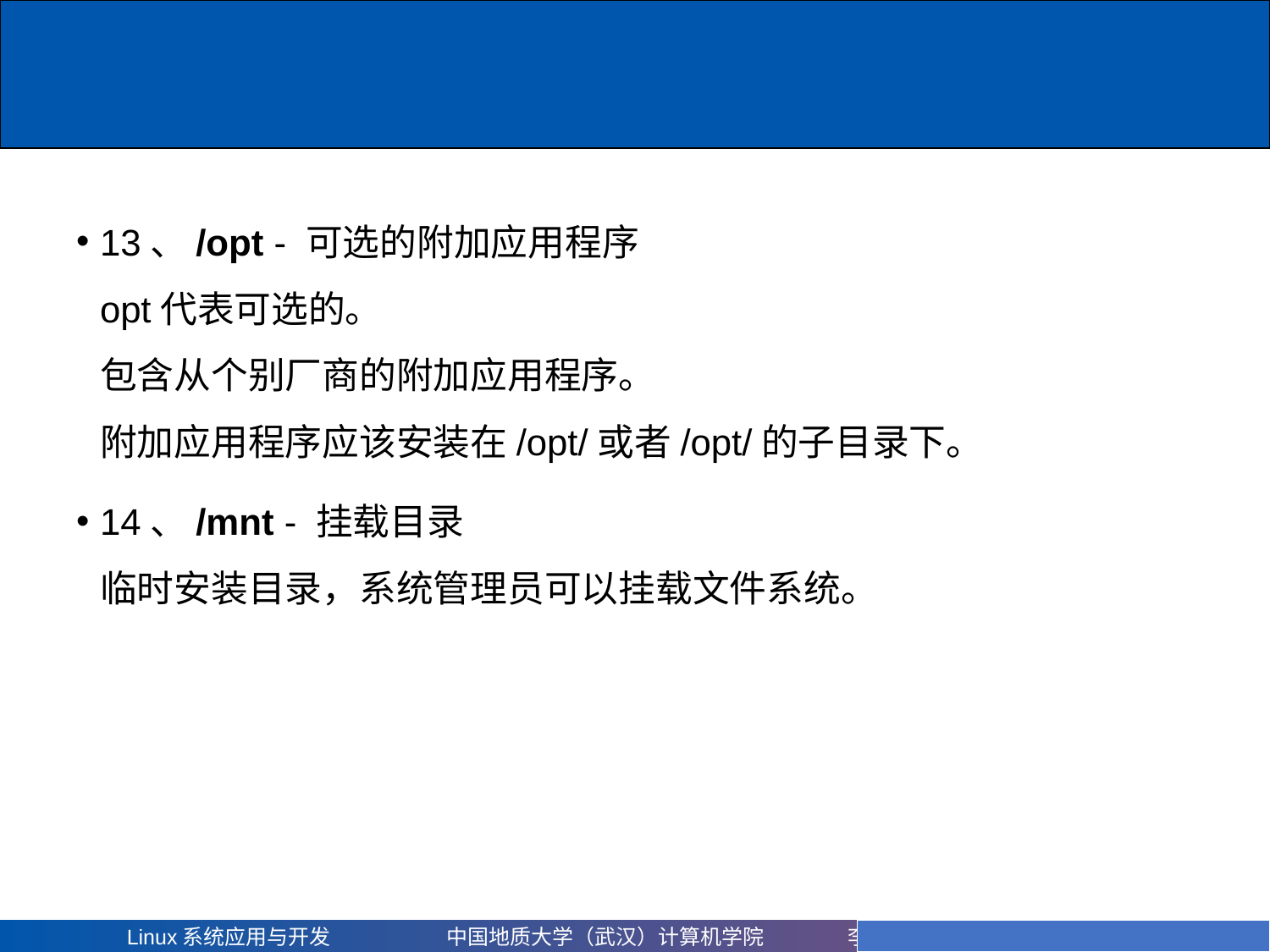

# 13、/opt - 可选的附加应用程序 opt代表可选的。 包含从个别厂商的附加应用程序。 附加应用程序应该安装在/opt/或者/opt/的子目录下。
14、/mnt - 挂载目录
临时安装目录，系统管理员可以挂载文件系统。